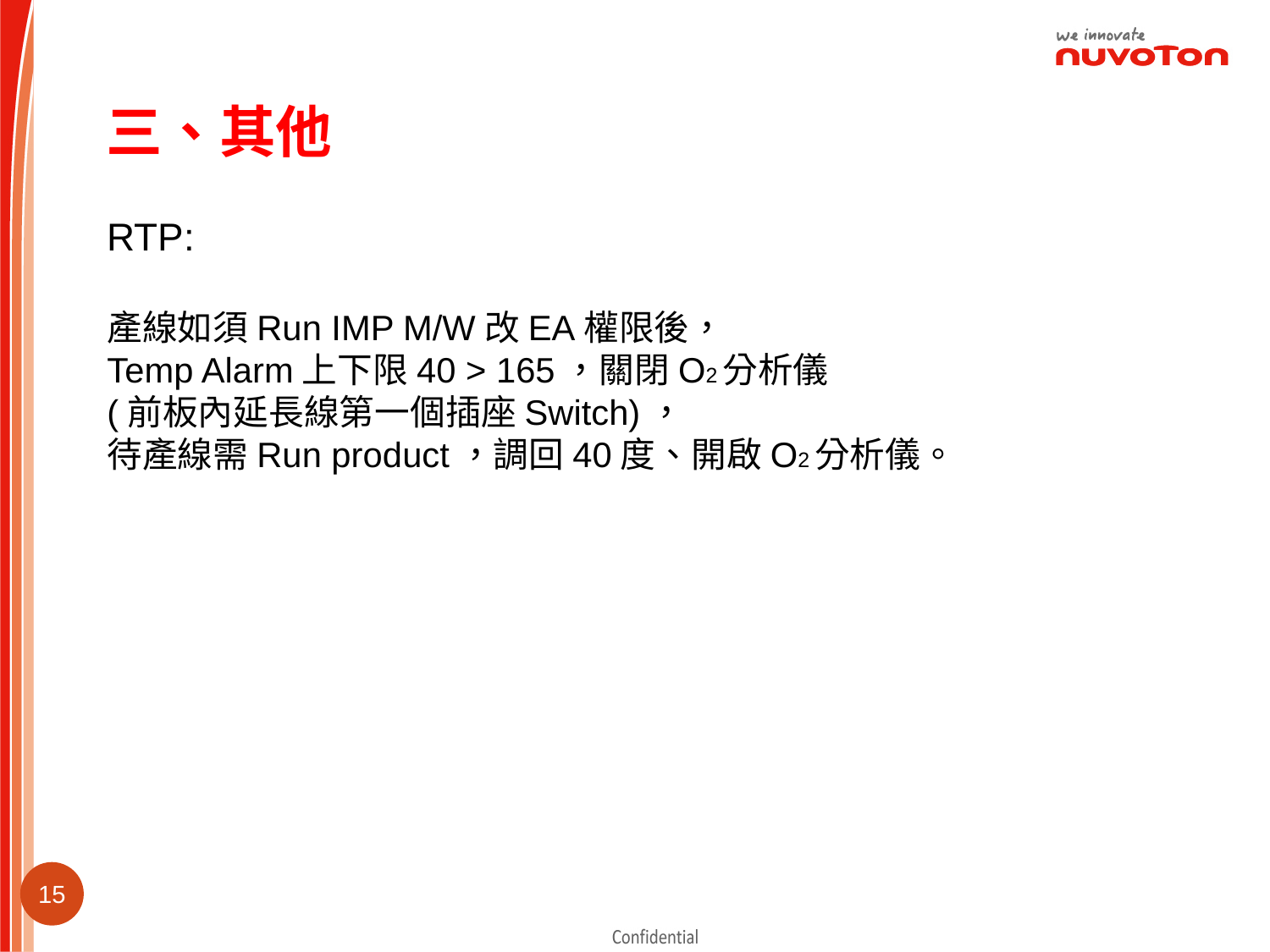

# 三、其他
RTP:

產線如須Run IMP M/W改EA權限後，
Temp Alarm上下限40 > 165，關閉O2分析儀
(前板內延長線第一個插座Switch)，
待產線需Run product，調回40度、開啟O2分析儀。

15